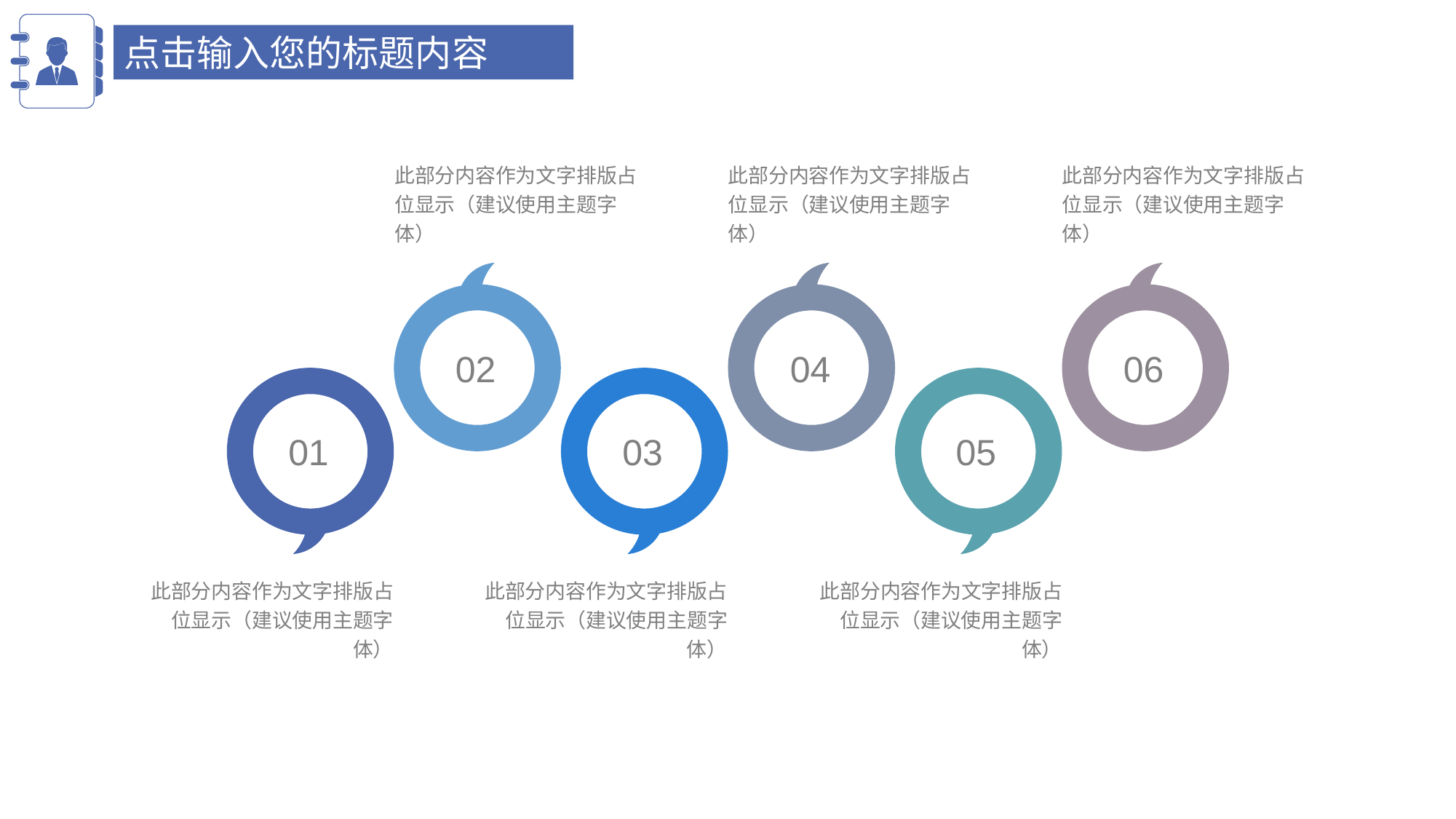

此部分内容作为文字排版占位显示（建议使用主题字体）

02
此部分内容作为文字排版占位显示（建议使用主题字体）

04
此部分内容作为文字排版占位显示（建议使用主题字体）

06

01
此部分内容作为文字排版占位显示（建议使用主题字体）

03
此部分内容作为文字排版占位显示（建议使用主题字体）

05
此部分内容作为文字排版占位显示（建议使用主题字体）